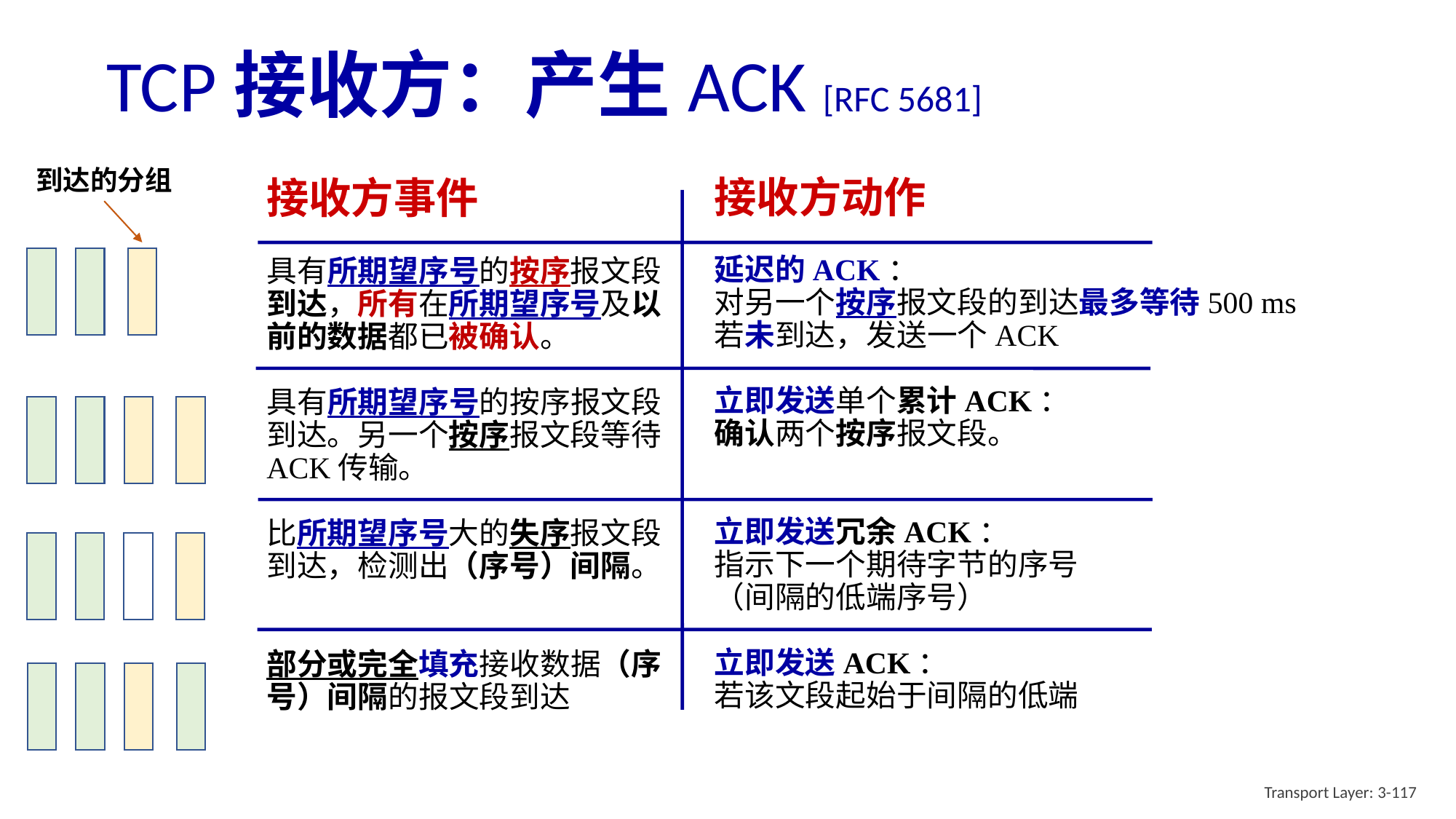

# TCP接收方：产生ACK [RFC 5681]
到达的分组
接收方动作

延迟的ACK：
对另一个按序报文段的到达最多等待500 ms
若未到达，发送一个ACK

立即发送单个累计ACK：
确认两个按序报文段。

立即发送冗余ACK：
指示下一个期待字节的序号
（间隔的低端序号）

立即发送ACK：
若该文段起始于间隔的低端

接收方事件

具有所期望序号的按序报文段到达，所有在所期望序号及以前的数据都已被确认。

具有所期望序号的按序报文段到达。另一个按序报文段等待ACK传输。

比所期望序号大的失序报文段到达，检测出（序号）间隔。

部分或完全填充接收数据（序号）间隔的报文段到达

Transport Layer: 3-117